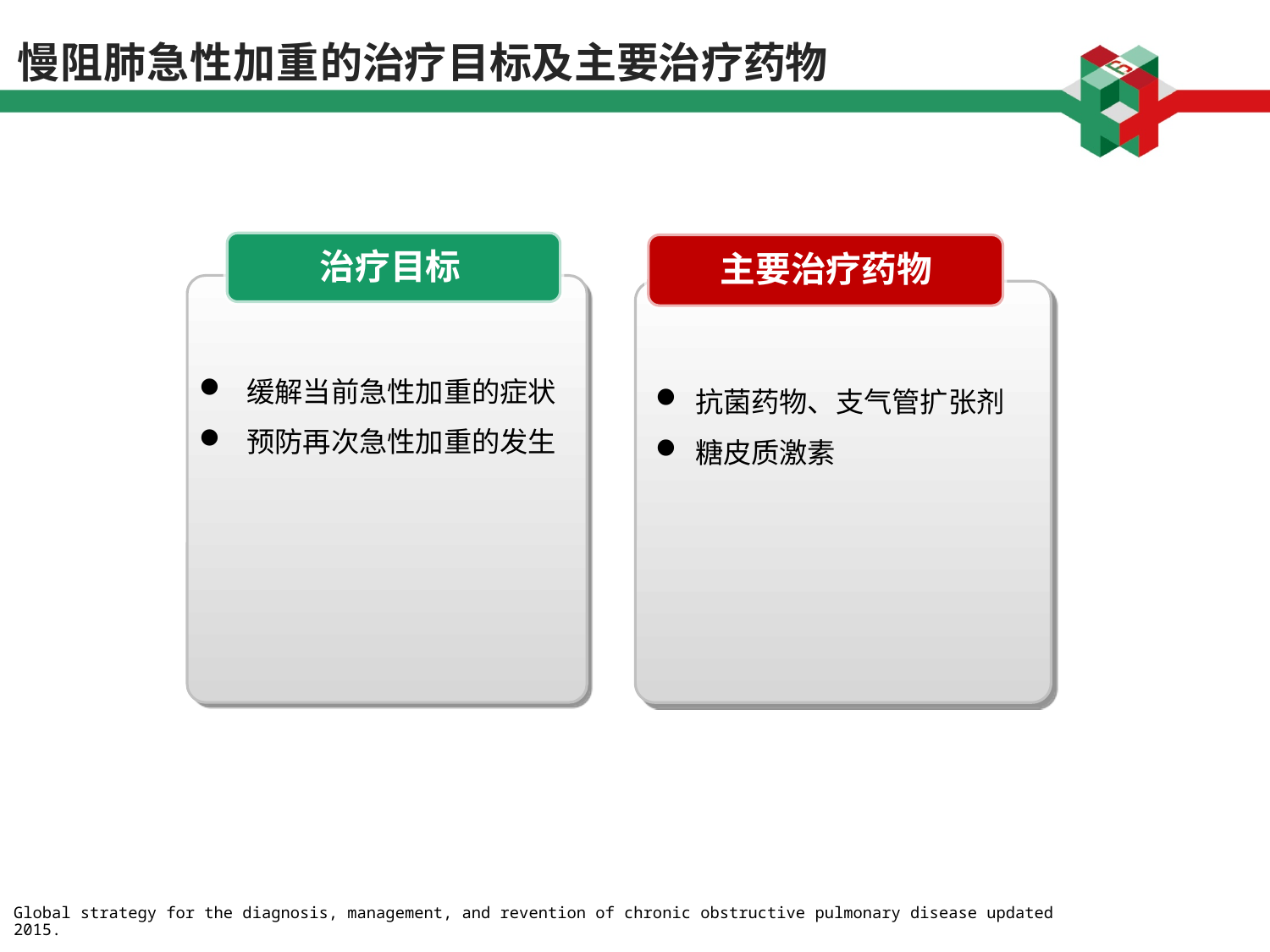

# 慢阻肺急性加重的治疗目标及主要治疗药物

治疗目标
主要治疗药物

缓解当前急性加重的症状
预防再次急性加重的发生
抗菌药物、支气管扩张剂
糖皮质激素
Global strategy for the diagnosis, management, and revention of chronic obstructive pulmonary disease updated 2015.